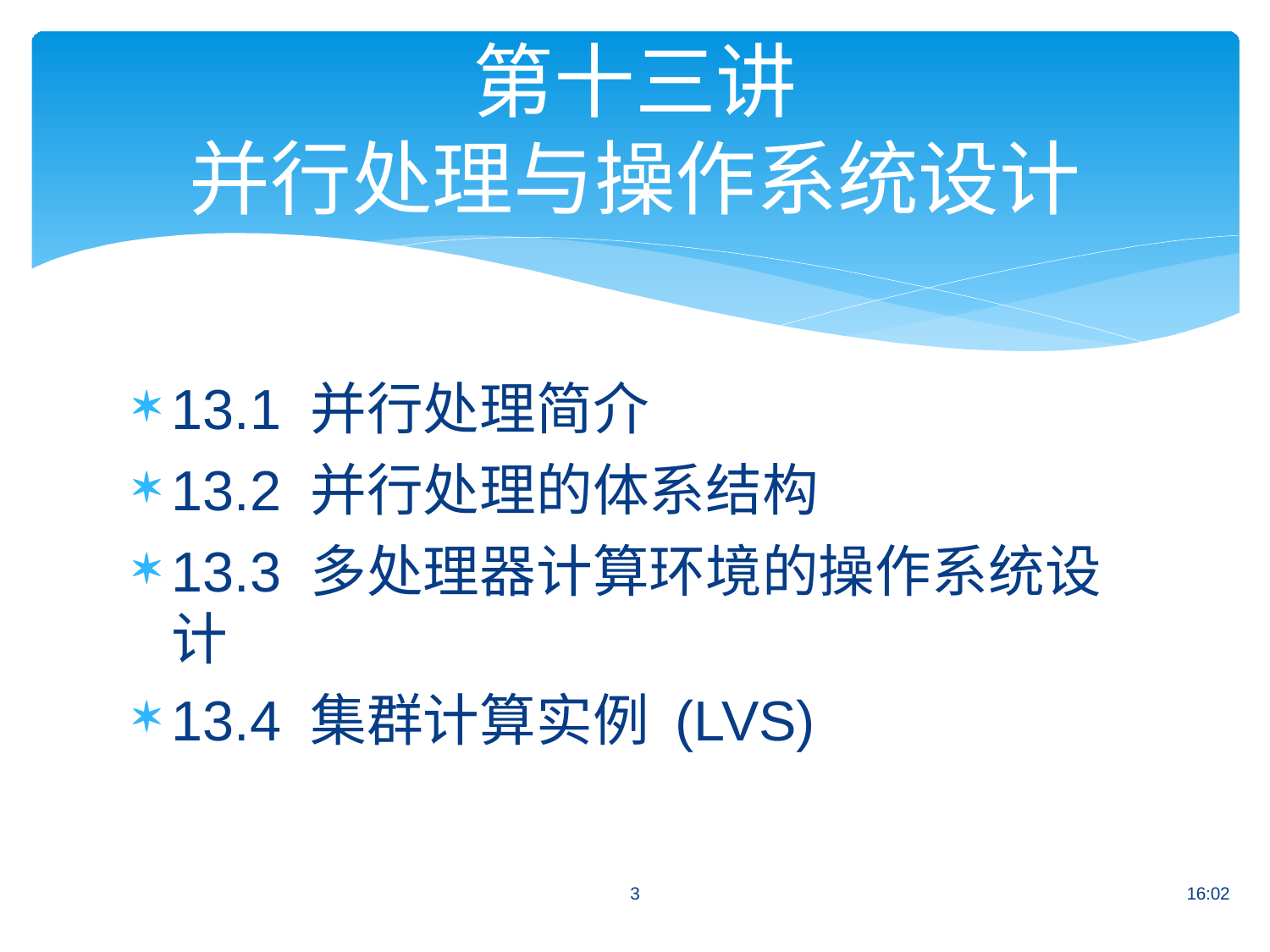

# 第十三讲
并行处理与操作系统设计

13.1 并行处理简介
13.2 并行处理的体系结构
13.3 多处理器计算环境的操作系统设计
13.4 集群计算实例 (LVS)
3
16:02